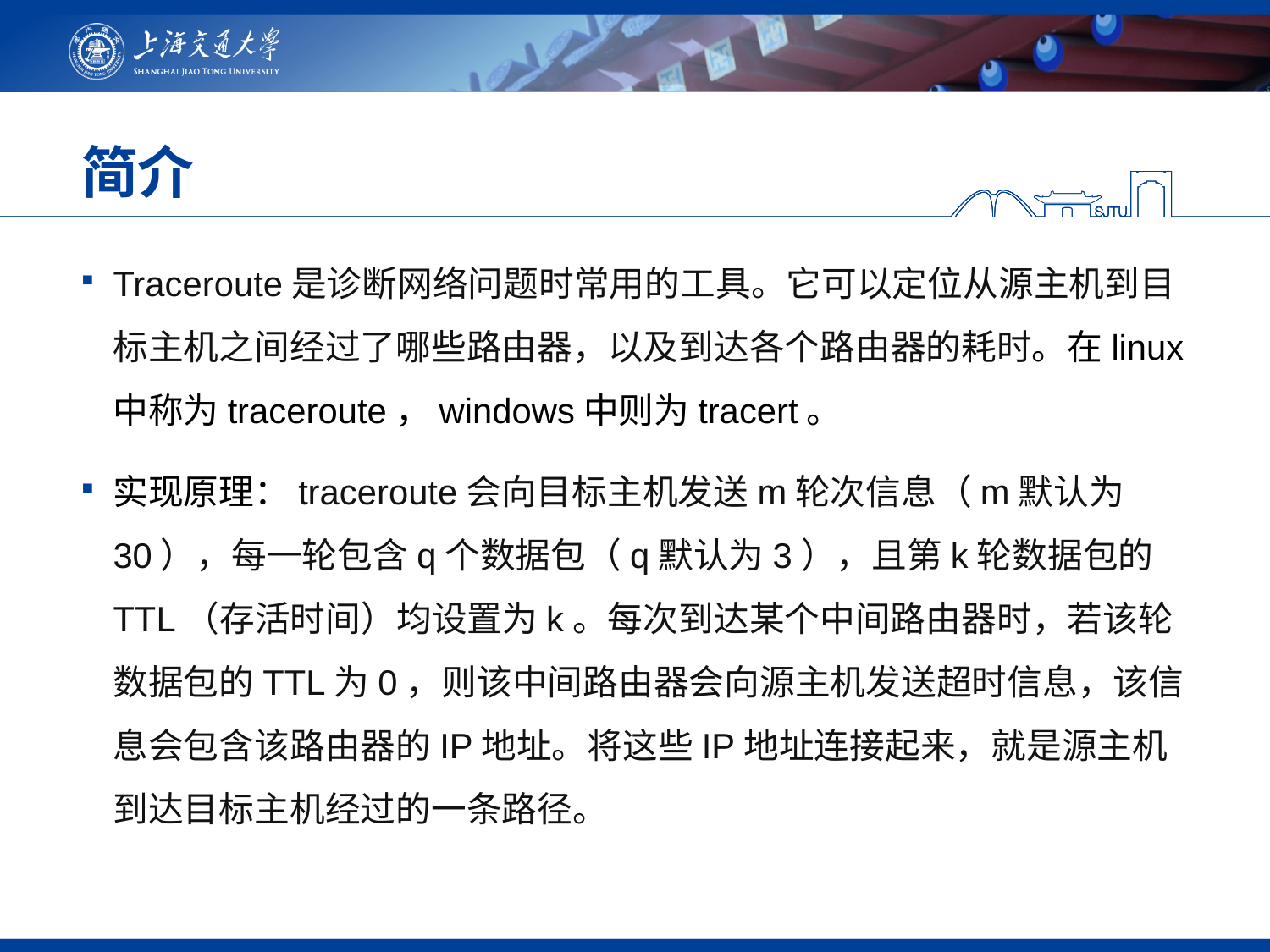

# 简介
Traceroute是诊断网络问题时常用的工具。它可以定位从源主机到目标主机之间经过了哪些路由器，以及到达各个路由器的耗时。在linux中称为traceroute，windows中则为tracert。
实现原理：traceroute会向目标主机发送m轮次信息（m默认为30），每一轮包含q个数据包（q默认为3），且第k轮数据包的TTL（存活时间）均设置为k。每次到达某个中间路由器时，若该轮数据包的TTL为0，则该中间路由器会向源主机发送超时信息，该信息会包含该路由器的IP地址。将这些IP地址连接起来，就是源主机到达目标主机经过的一条路径。